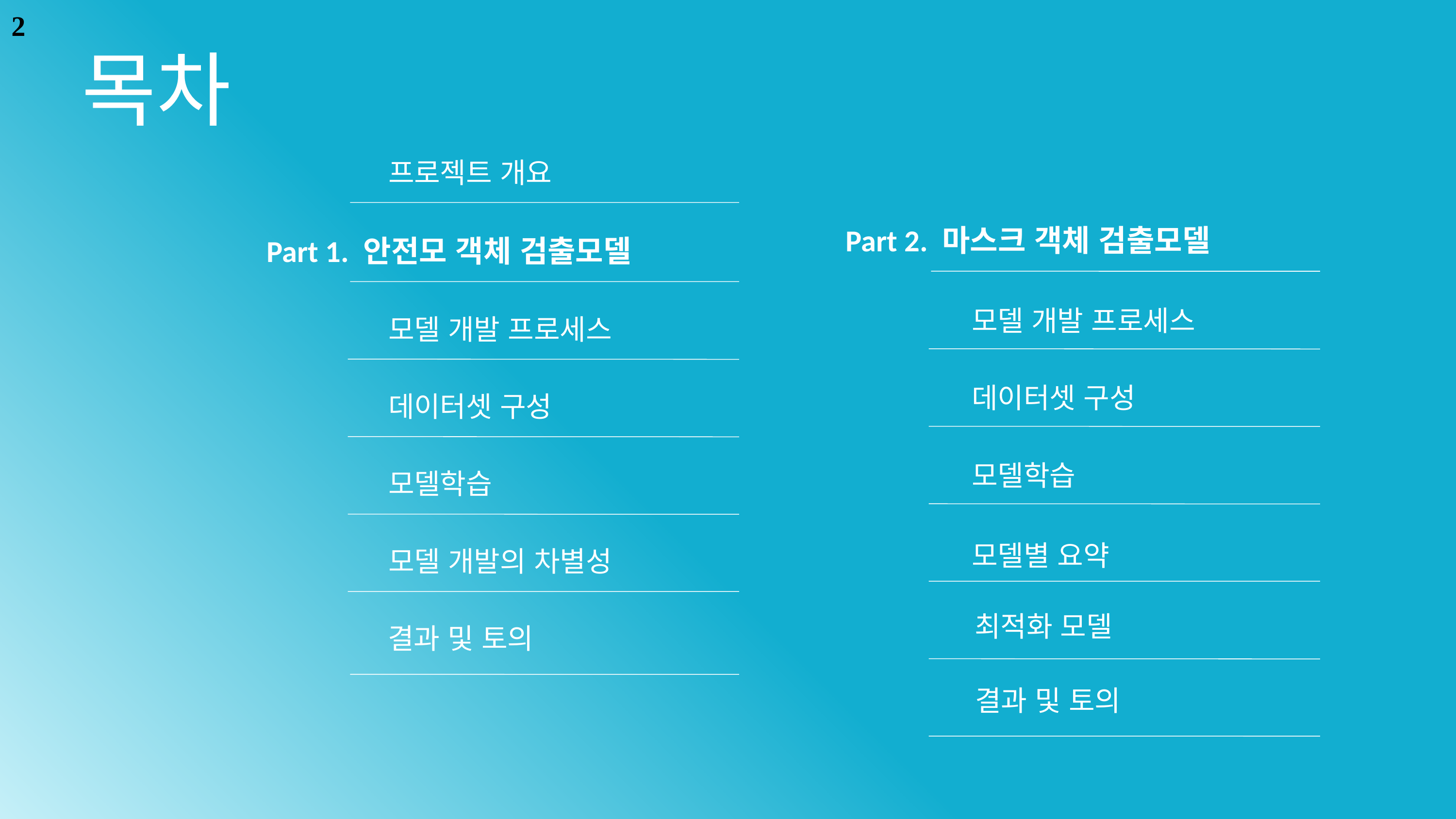

2
목차
프로젝트 개요

Part 2. 마스크 객체 검출모델
Part 1. 안전모 객체 검출모델

모델 개발 프로세스
모델 개발 프로세스
데이터셋 구성
데이터셋 구성
모델학습
모델학습
모델별 요약
모델 개발의 차별성
최적화 모델
결과 및 토의

결과 및 토의